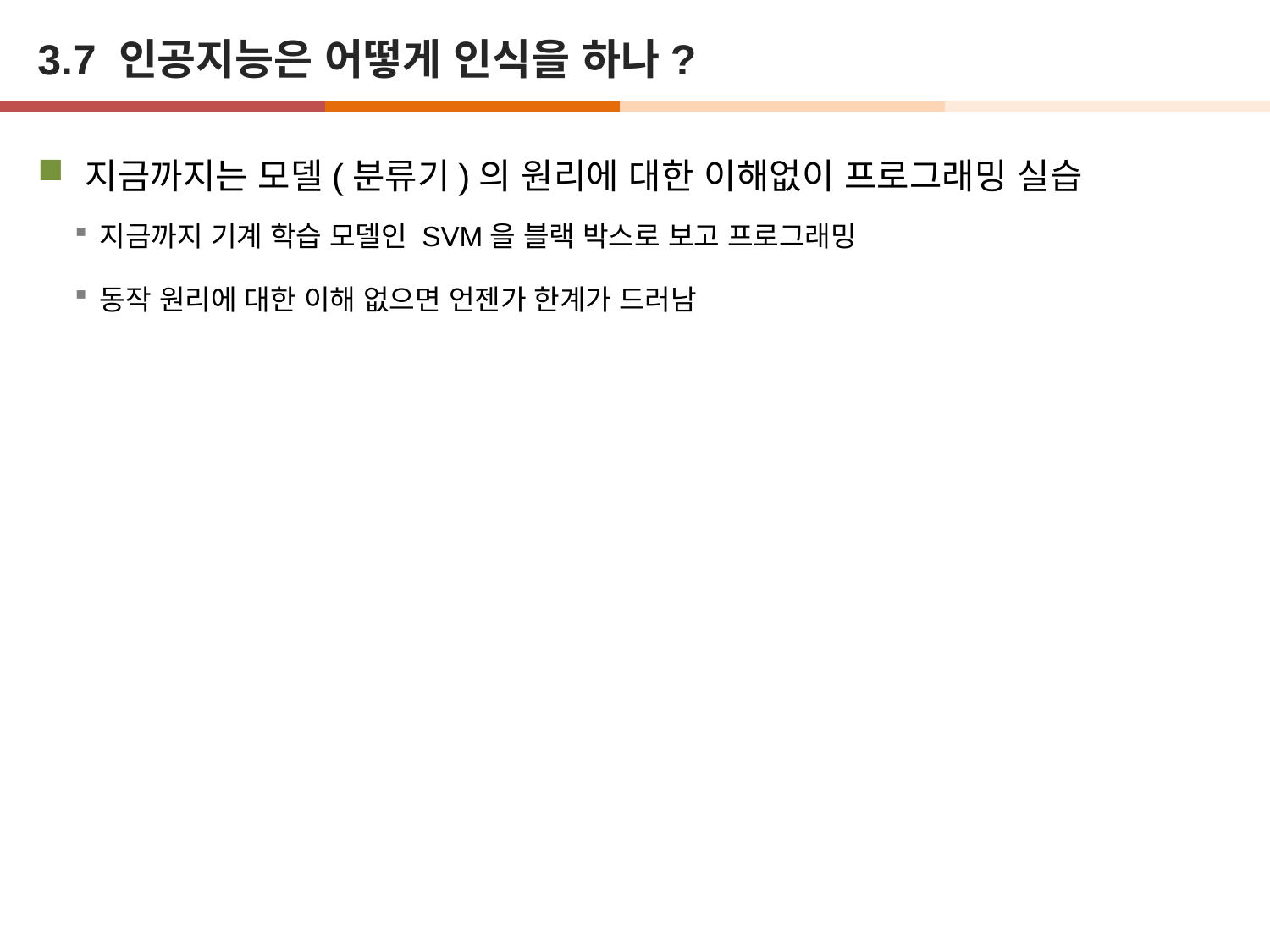

# 3.7 인공지능은 어떻게 인식을 하나?
지금까지는 모델(분류기)의 원리에 대한 이해없이 프로그래밍 실습
지금까지 기계 학습 모델인 SVM을 블랙 박스로 보고 프로그래밍
동작 원리에 대한 이해 없으면 언젠가 한계가 드러남